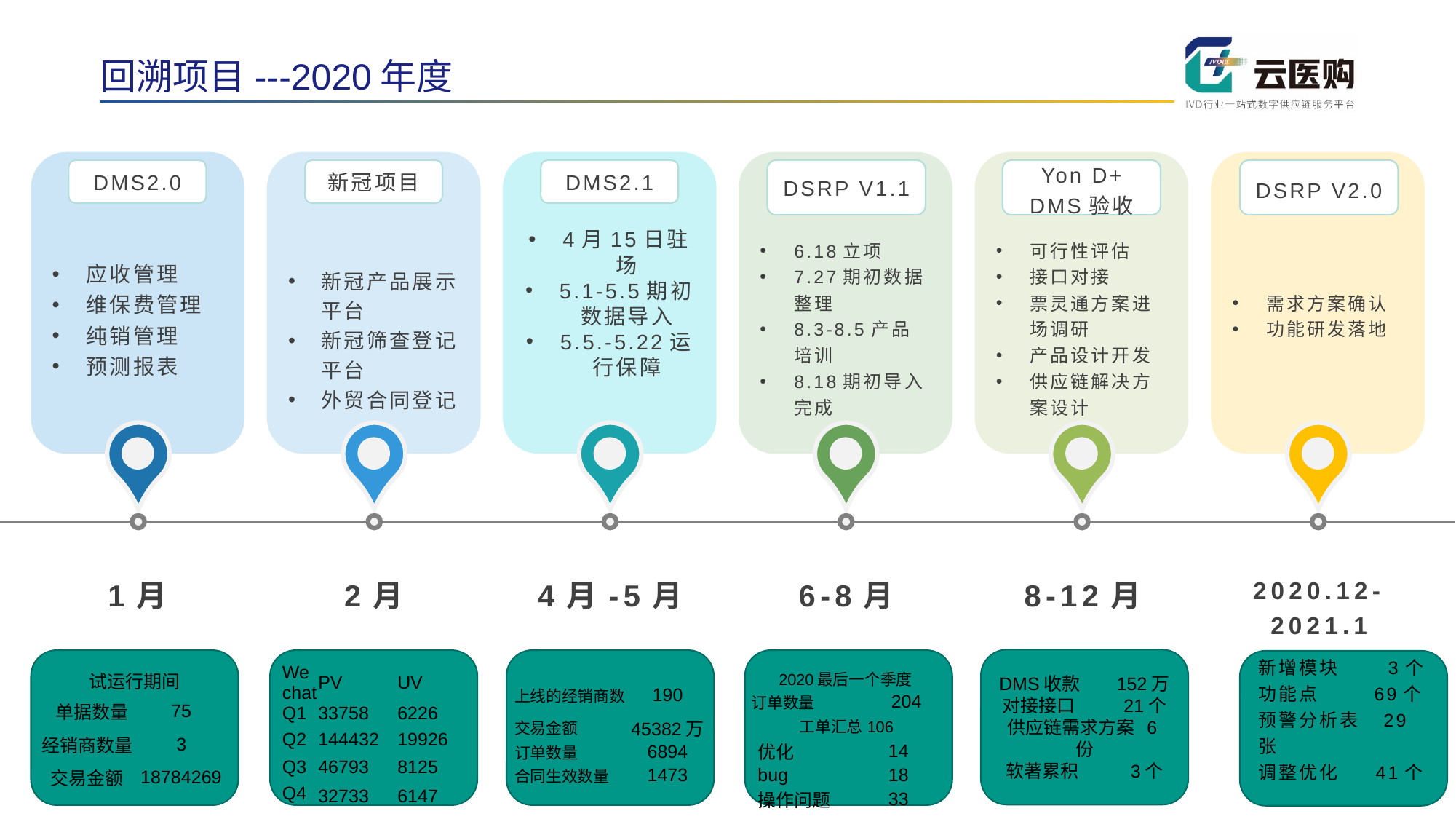

回溯项目---2020年度

应收管理
维保费管理
纯销管理
预测报表

新冠产品展示平台
新冠筛查登记平台
外贸合同登记

4月15日驻场
5.1-5.5期初数据导入
5.5.-5.22运行保障

6.18立项
7.27期初数据整理
8.3-8.5产品培训
8.18期初导入完成

可行性评估
接口对接
票灵通方案进场调研
产品设计开发
供应链解决方案设计

需求方案确认
功能研发落地

DMS2.0
新冠项目
DMS2.1
DSRP V1.1
Yon D+
DMS验收
DSRP V2.0

1月
2月
4月-5月
6-8月
8-12月
2020.12-2021.1
DMS收款        152万
对接接口           21个
供应链需求方案  6份
软著累积            3个

新增模块       3个
功能点        69个
预警分析表   29张
调整优化     41个

| Wechat | PV | UV |
| --- | --- | --- |
| Q1 | 33758 | 6226 |
| Q2 | 144432 | 19926 |
| Q3 | 46793 | 8125 |
| Q4 | 32733 | 6147 |
| 试运行期间 |  |
| --- | --- |
| 单据数量 | 75 |
| 经销商数量 | 3 |
| 交易金额 | 18784269 |
| 2020最后一个季度 |  |
| --- | --- |
| 订单数量 | 204 |
| 上线的经销商数 | 190 |
| --- | --- |
| 交易金额 | 45382万 |
| 订单数量 | 6894 |
| 合同生效数量 | 1473 |
| 工单汇总106 |  |
| --- | --- |
| 优化 | 14 |
| bug | 18 |
| 操作问题 | 33 |